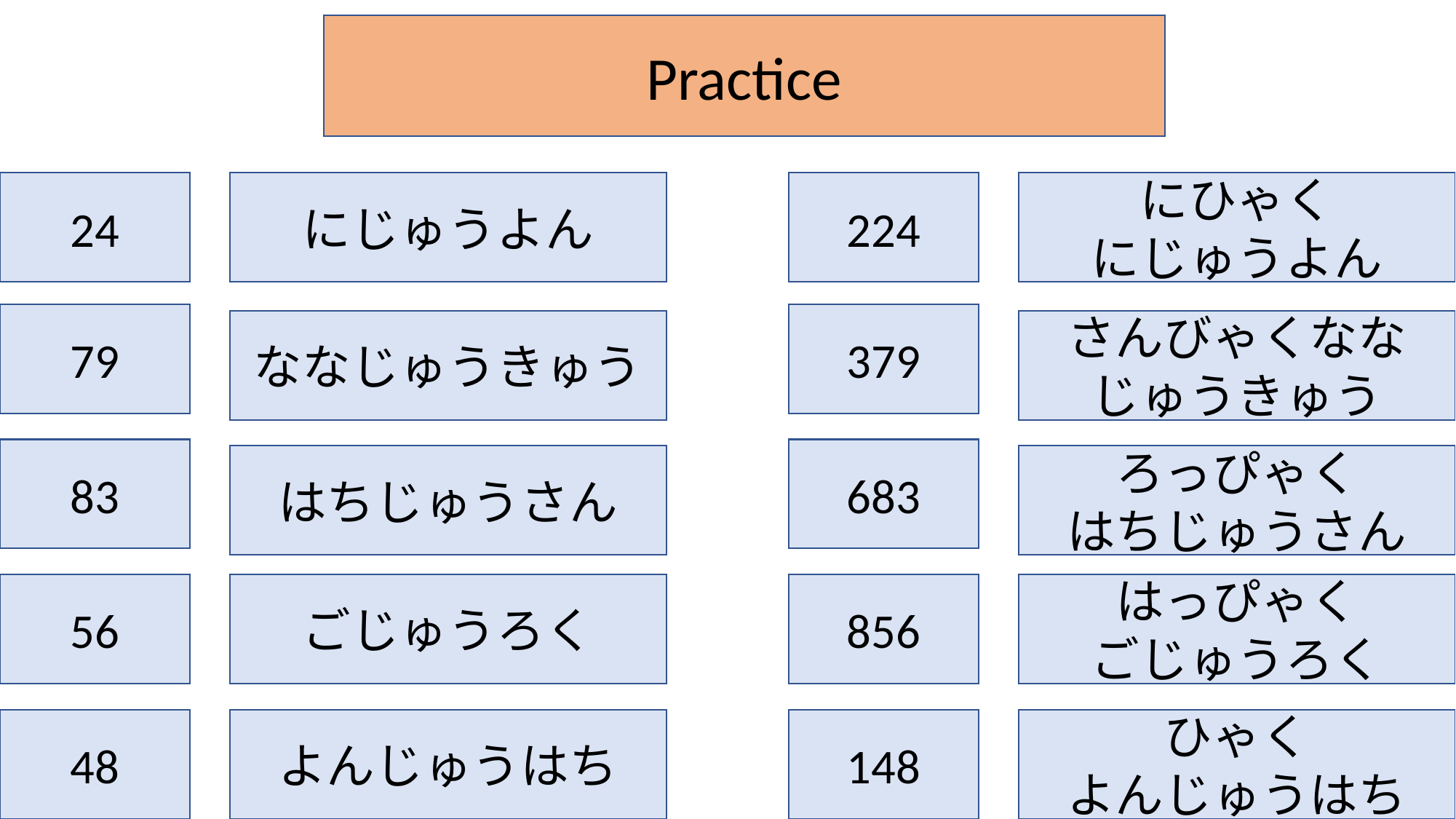

Practice
24
にじゅうよん
224
にひゃく
にじゅうよん
79
379
ななじゅうきゅう
さんびゃくななじゅうきゅう
83
683
はちじゅうさん
ろっぴゃく
はちじゅうさん
56
ごじゅうろく
856
はっぴゃく
ごじゅうろく
48
よんじゅうはち
148
ひゃく
よんじゅうはち